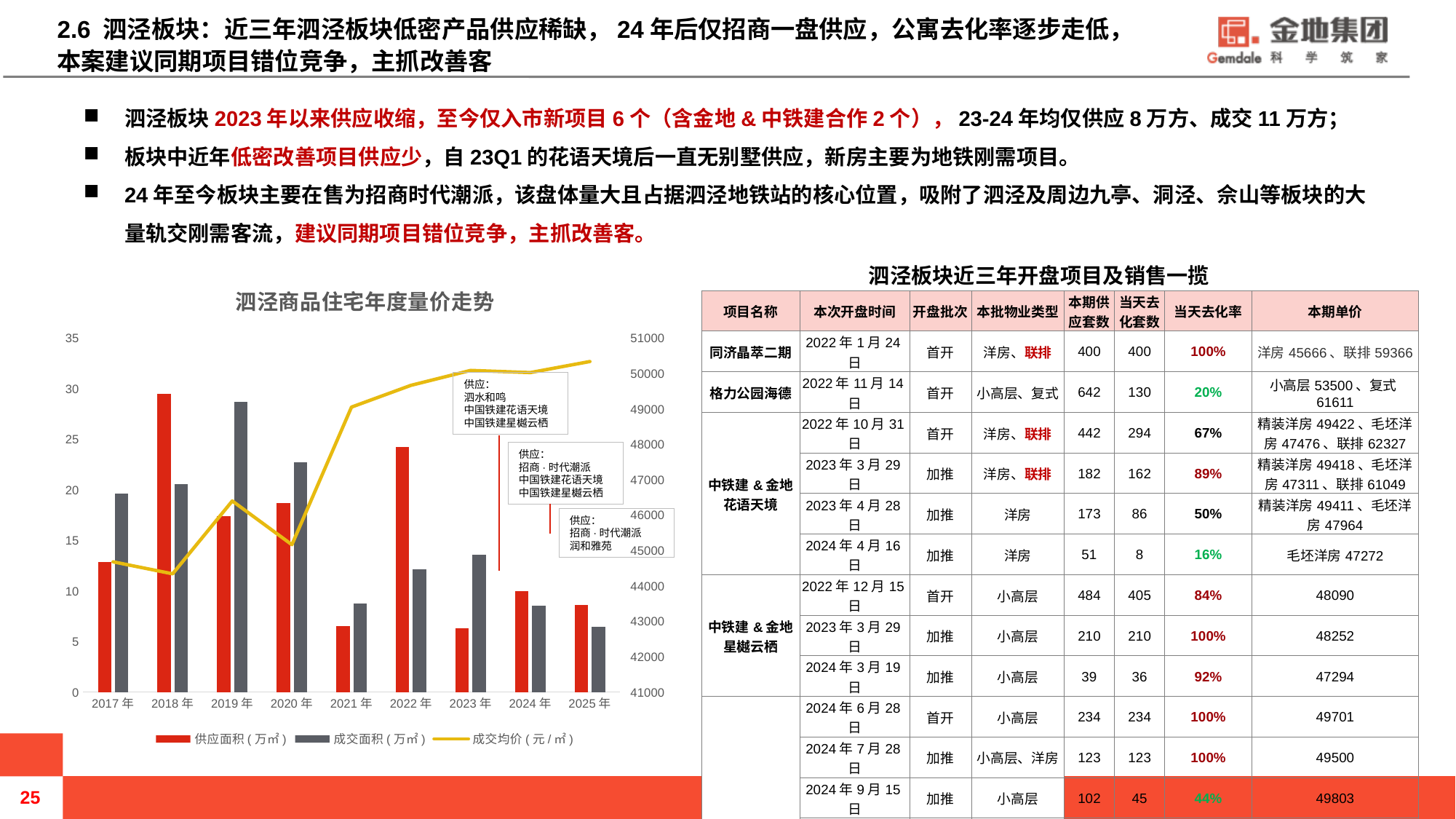

# 2.6 泗泾板块：近三年泗泾板块低密产品供应稀缺，24年后仅招商一盘供应，公寓去化率逐步走低，本案建议同期项目错位竞争，主抓改善客
泗泾板块2023年以来供应收缩，至今仅入市新项目6个（含金地&中铁建合作2个），23-24年均仅供应8万方、成交11万方；
板块中近年低密改善项目供应少，自23Q1的花语天境后一直无别墅供应，新房主要为地铁刚需项目。
24年至今板块主要在售为招商时代潮派，该盘体量大且占据泗泾地铁站的核心位置，吸附了泗泾及周边九亭、洞泾、佘山等板块的大量轨交刚需客流，建议同期项目错位竞争，主抓改善客。
泗泾板块近三年开盘项目及销售一揽

### Chart: 泗泾商品住宅年度量价走势

| Category | 供应面积(万㎡) | 成交面积(万㎡) | 成交均价(元/㎡) |
|---|---|---|---|
| 2017年 | 12.86 | 19.67 | 44681.0 |
| 2018年 | 29.52 | 20.54 | 44343.0 |
| 2019年 | 17.42 | 28.72 | 46403.0 |
| 2020年 | 18.71 | 22.74 | 45165.0 |
| 2021年 | 6.53 | 8.75 | 49054.0 |
| 2022年 | 24.21 | 12.18 | 49671.0 |
| 2023年 | 6.35 | 13.57 | 50091.0 |
| 2024年 | 10.02 | 8.57 | 50030.0 |
| 2025年 | 8.6 | 6.47 | 50342.0 |
| 项目名称 | 本次开盘时间 | 开盘批次 | 本批物业类型 | 本期供应套数 | 当天去化套数 | 当天去化率 | 本期单价 |
| --- | --- | --- | --- | --- | --- | --- | --- |
| 同济晶萃二期 | 2022年1月24日 | 首开 | 洋房、联排 | 400 | 400 | 100% | 洋房45666、联排59366 |
| 格力公园海德 | 2022年11月14日 | 首开 | 小高层、复式 | 642 | 130 | 20% | 小高层53500、复式61611 |
| 中铁建&金地花语天境 | 2022年10月31日 | 首开 | 洋房、联排 | 442 | 294 | 67% | 精装洋房49422、毛坯洋房47476、联排62327 |
|  | 2023年3月29日 | 加推 | 洋房、联排 | 182 | 162 | 89% | 精装洋房49418、毛坯洋房47311、联排61049 |
|  | 2023年4月28日 | 加推 | 洋房 | 173 | 86 | 50% | 精装洋房49411、毛坯洋房47964 |
|  | 2024年4月16日 | 加推 | 洋房 | 51 | 8 | 16% | 毛坯洋房47272 |
| 中铁建&金地星樾云栖 | 2022年12月15日 | 首开 | 小高层 | 484 | 405 | 84% | 48090 |
|  | 2023年3月29日 | 加推 | 小高层 | 210 | 210 | 100% | 48252 |
|  | 2024年3月19日 | 加推 | 小高层 | 39 | 36 | 92% | 47294 |
| 招商时代潮派（在售） | 2024年6月28日 | 首开 | 小高层 | 234 | 234 | 100% | 49701 |
|  | 2024年7月28日 | 加推 | 小高层、洋房 | 123 | 123 | 100% | 49500 |
|  | 2024年9月15日 | 加推 | 小高层 | 102 | 45 | 44% | 49803 |
|  | 2024年10月1日 | 加推 | 小高层 | 146 | 31 | 21% | 51075 |
|  | 2024年11月15日 | 加推 | 高层 | 136 | 38 | 28% | 51664 |
|  | 2024年12月25日 | 加推 | 小高层、洋房 | 160 | 90 | 56% | 53168 |
|  | 2025年2月16日 | 加推 | 小高层、洋房 | 153 | 50 | 33% | 52377 |
|  | 2025年3月30日 | 加推 | 小高层 | 81 | 24 | 30% | 51086 |
|  | 2025年5月20日 | 加推 | 小高层 | 133 | 15 | 11% | 50756 |
|  | 2025年6月29日 | 加推 | 小高层 | 238 | 20 | 8% | 52743 |
|  | 2025年12月24日 | 加推 | 中高层 | 108 | 9 | 平推 | 50105 |
| 润和雅苑（在售） | 2025年4月25日 | 首开 | 小高层 | 131 | 平推 | 平推 | 46389毛坯 |
供应：
泗水和鸣
中国铁建花语天境
中国铁建星樾云栖
供应：
招商·时代潮派
中国铁建花语天境
中国铁建星樾云栖
供应：
招商·时代潮派
润和雅苑